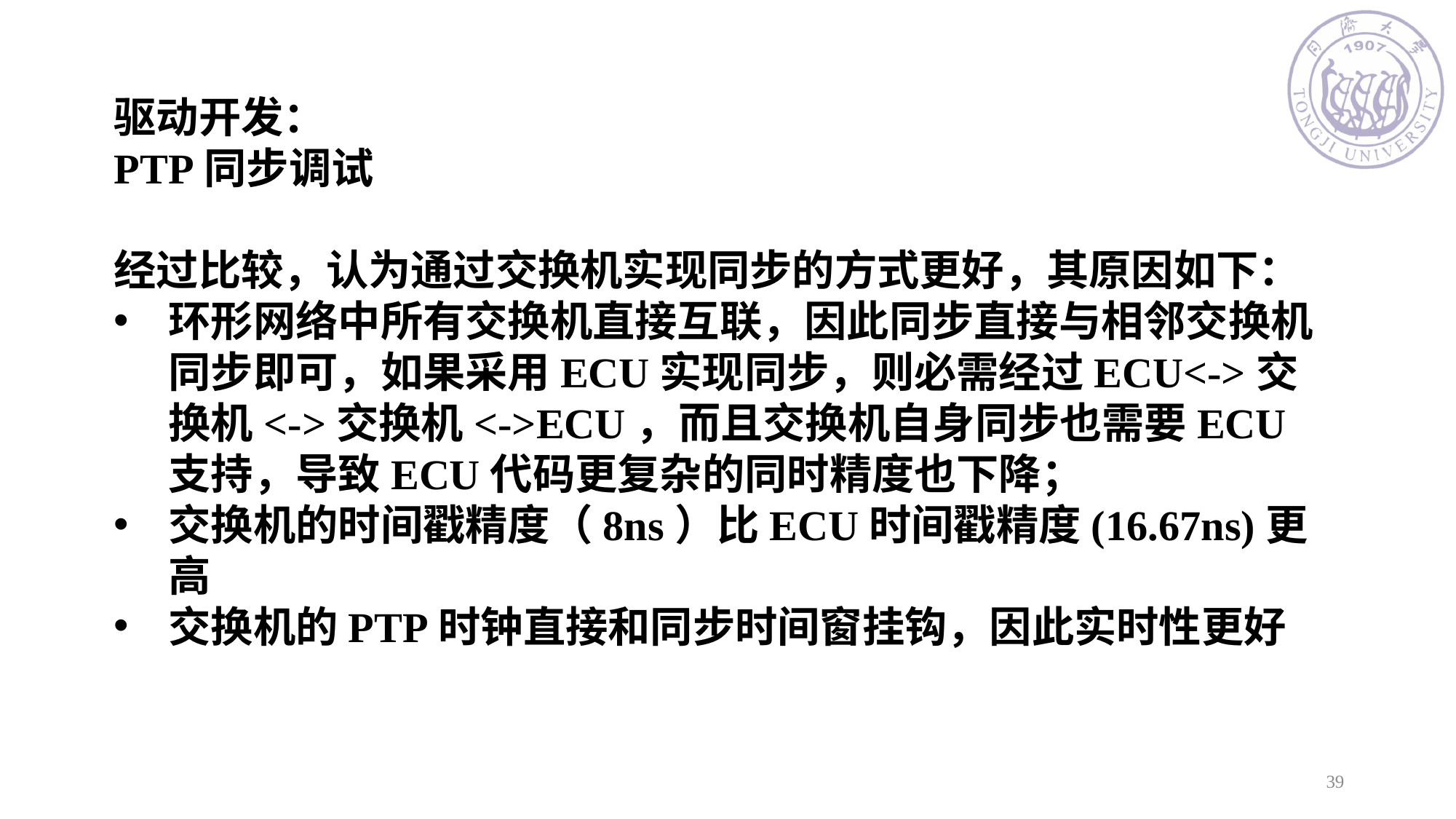

驱动开发：
PTP同步调试

经过比较，认为通过交换机实现同步的方式更好，其原因如下：
环形网络中所有交换机直接互联，因此同步直接与相邻交换机同步即可，如果采用ECU实现同步，则必需经过ECU<->交换机<->交换机<->ECU，而且交换机自身同步也需要ECU支持，导致ECU代码更复杂的同时精度也下降；
交换机的时间戳精度（8ns）比ECU时间戳精度(16.67ns)更高
交换机的PTP时钟直接和同步时间窗挂钩，因此实时性更好

39